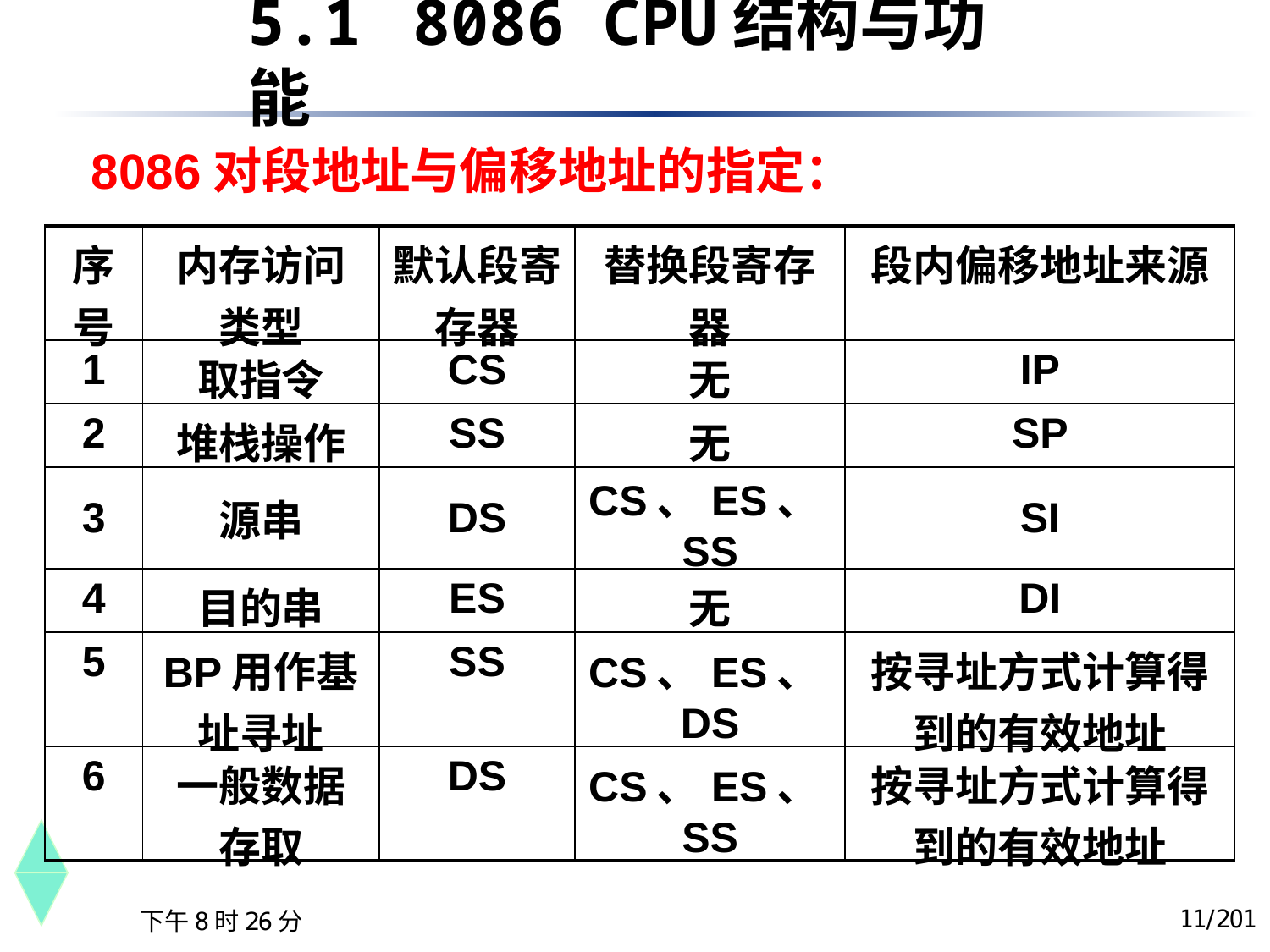

5.1	 8086 CPU结构与功能
 8086对段地址与偏移地址的指定：
| 序号 | 内存访问类型 | 默认段寄存器 | 替换段寄存器 | 段内偏移地址来源 |
| --- | --- | --- | --- | --- |
| 1 | 取指令 | CS | 无 | IP |
| 2 | 堆栈操作 | SS | 无 | SP |
| 3 | 源串 | DS | CS、ES、SS | SI |
| 4 | 目的串 | ES | 无 | DI |
| 5 | BP用作基址寻址 | SS | CS、ES、DS | 按寻址方式计算得到的有效地址 |
| 6 | 一般数据存取 | DS | CS、ES、SS | 按寻址方式计算得到的有效地址 |
11/201
下午8时26分